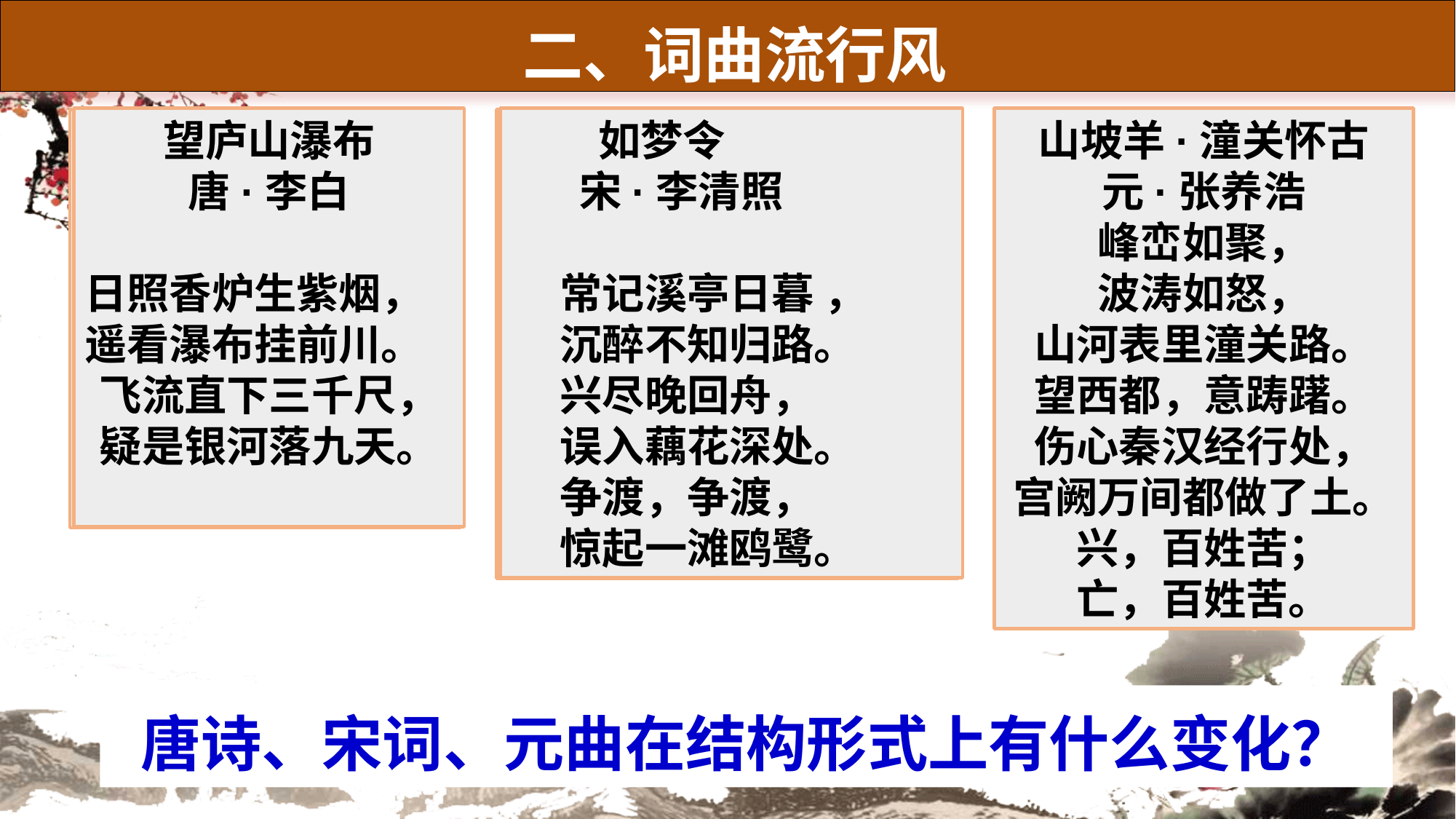

二、词曲流行风
望庐山瀑布
唐·李白

日照香炉生紫烟，遥看瀑布挂前川。
飞流直下三千尺，疑是银河落九天。

        如梦令
      宋·李清照

    常记溪亭日暮 ，
    沉醉不知归路。
    兴尽晚回舟，
    误入藕花深处。
    争渡，争渡，
    惊起一滩鸥鹭。
山坡羊·潼关怀古
元·张养浩
峰峦如聚，
波涛如怒，
山河表里潼关路。
望西都，意踌躇。
伤心秦汉经行处，
宫阙万间都做了土。
兴，百姓苦；
亡，百姓苦。
        如梦令
      宋·李清照

    常记溪亭日暮 ，
    沉醉不知归路。
    兴尽晚回舟，
    误入藕花深处。
    争渡，争渡，
    惊起一滩鸥鹭。
望庐山瀑布
唐·李白

日照香炉生紫烟，遥看瀑布挂前川。
飞流直下三千尺，疑是银河落九天。

唐诗、宋词、元曲在结构形式上有什么变化？